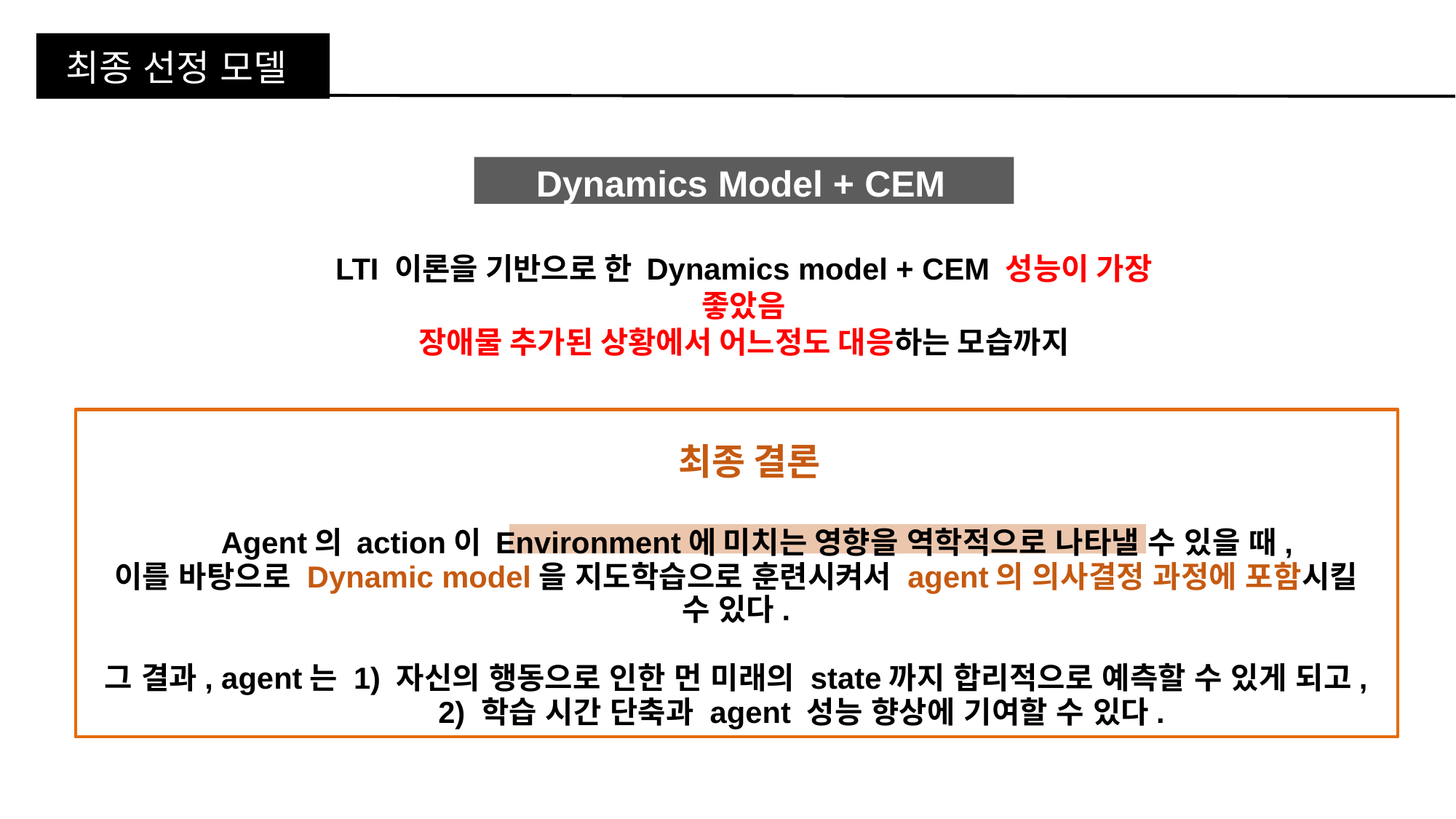

최종 선정 모델
Dynamics Model + CEM
LTI 이론을 기반으로 한 Dynamics model + CEM 성능이 가장 좋았음
장애물 추가된 상황에서 어느정도 대응하는 모습까지

최종 결론

Agent의 action이 Environment에 미치는 영향을 역학적으로 나타낼 수 있을 때,
이를 바탕으로 Dynamic model을 지도학습으로 훈련시켜서 agent의 의사결정 과정에 포함시킬 수 있다.

그 결과, agent는 1) 자신의 행동으로 인한 먼 미래의 state까지 합리적으로 예측할 수 있게 되고,
		              2) 학습 시간 단축과 agent 성능 향상에 기여할 수 있다.